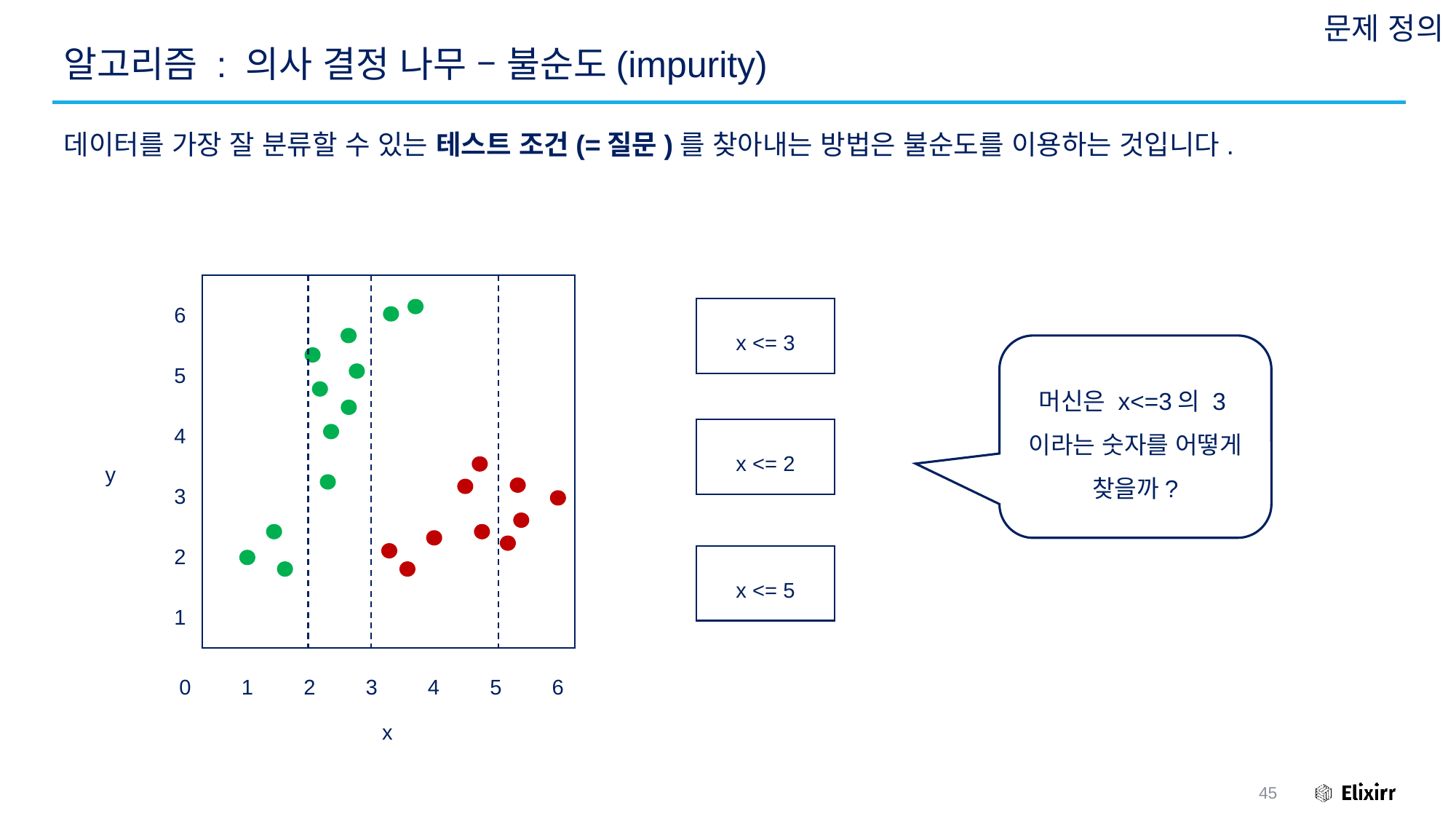

문제 정의
# 알고리즘 : 의사 결정 나무 – 불순도(impurity)
데이터를 가장 잘 분류할 수 있는 테스트 조건(=질문)를 찾아내는 방법은 불순도를 이용하는 것입니다.

6
x <= 3

머신은 x<=3의 3이라는 숫자를 어떻게 찾을까?
5

4

x <= 2

y

3

2

x <= 5

1
0
1
2
3
4
5
6
x
45